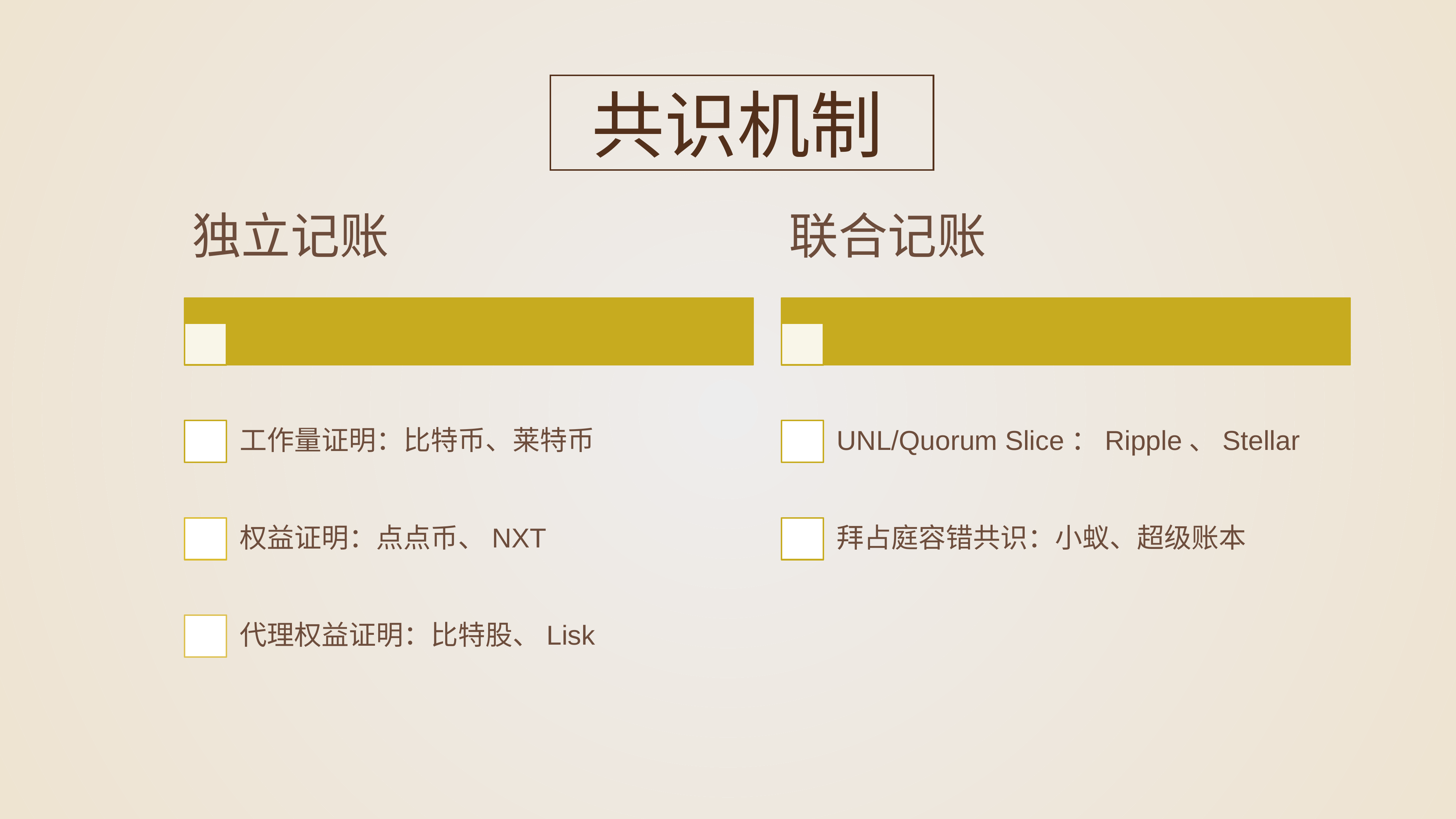

共识机制
独立记账
工作量证明：比特币、莱特币
权益证明：点点币、NXT
代理权益证明：比特股、Lisk
联合记账
UNL/Quorum Slice：Ripple、Stellar
拜占庭容错共识：小蚁、超级账本